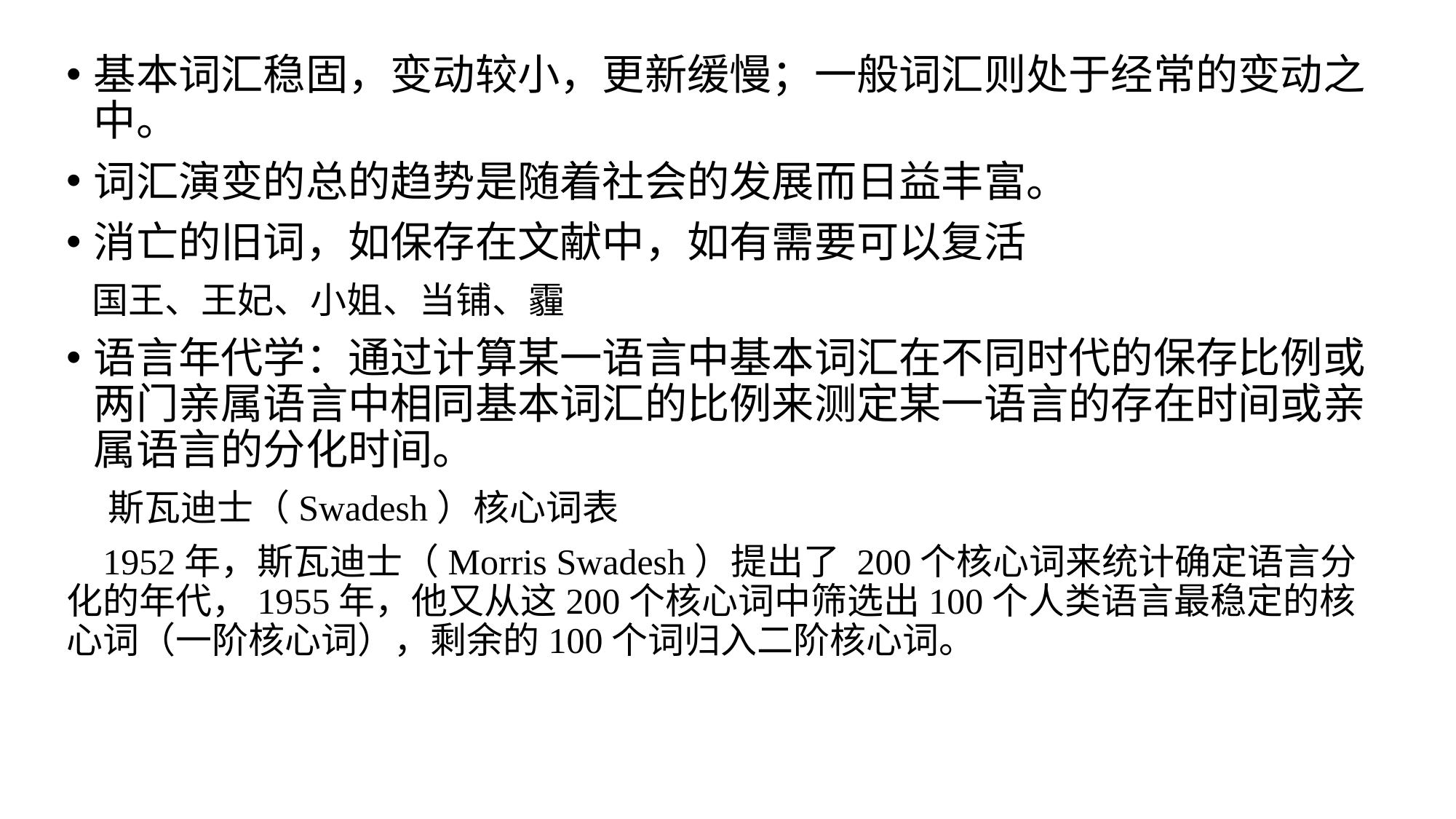

基本词汇稳固，变动较小，更新缓慢；一般词汇则处于经常的变动之中。
词汇演变的总的趋势是随着社会的发展而日益丰富。
消亡的旧词，如保存在文献中，如有需要可以复活
  国王、王妃、小姐、当铺、霾
语言年代学：通过计算某一语言中基本词汇在不同时代的保存比例或两门亲属语言中相同基本词汇的比例来测定某一语言的存在时间或亲属语言的分化时间。
    斯瓦迪士（Swadesh）核心词表
    1952年，斯瓦迪士（Morris Swadesh）提出了 200个核心词来统计确定语言分化的年代，1955年，他又从这200个核心词中筛选出100个人类语言最稳定的核心词（一阶核心词），剩余的100个词归入二阶核心词。